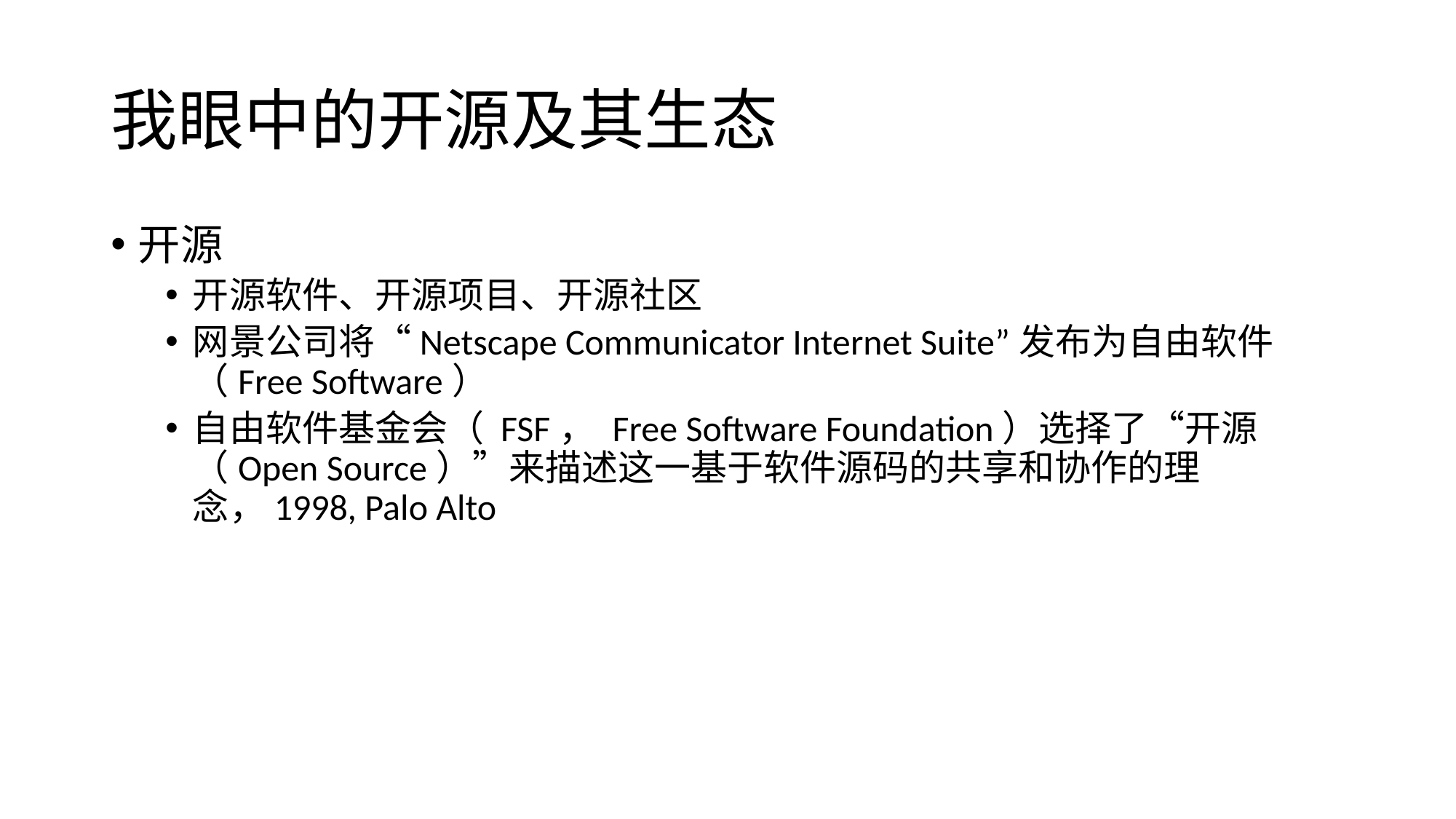

# 我眼中的开源及其生态
开源
开源软件、开源项目、开源社区
网景公司将“Netscape Communicator Internet Suite”发布为自由软件（Free Software）
自由软件基金会（ FSF， Free Software Foundation）选择了“开源（Open Source）”来描述这一基于软件源码的共享和协作的理念，1998, Palo Alto